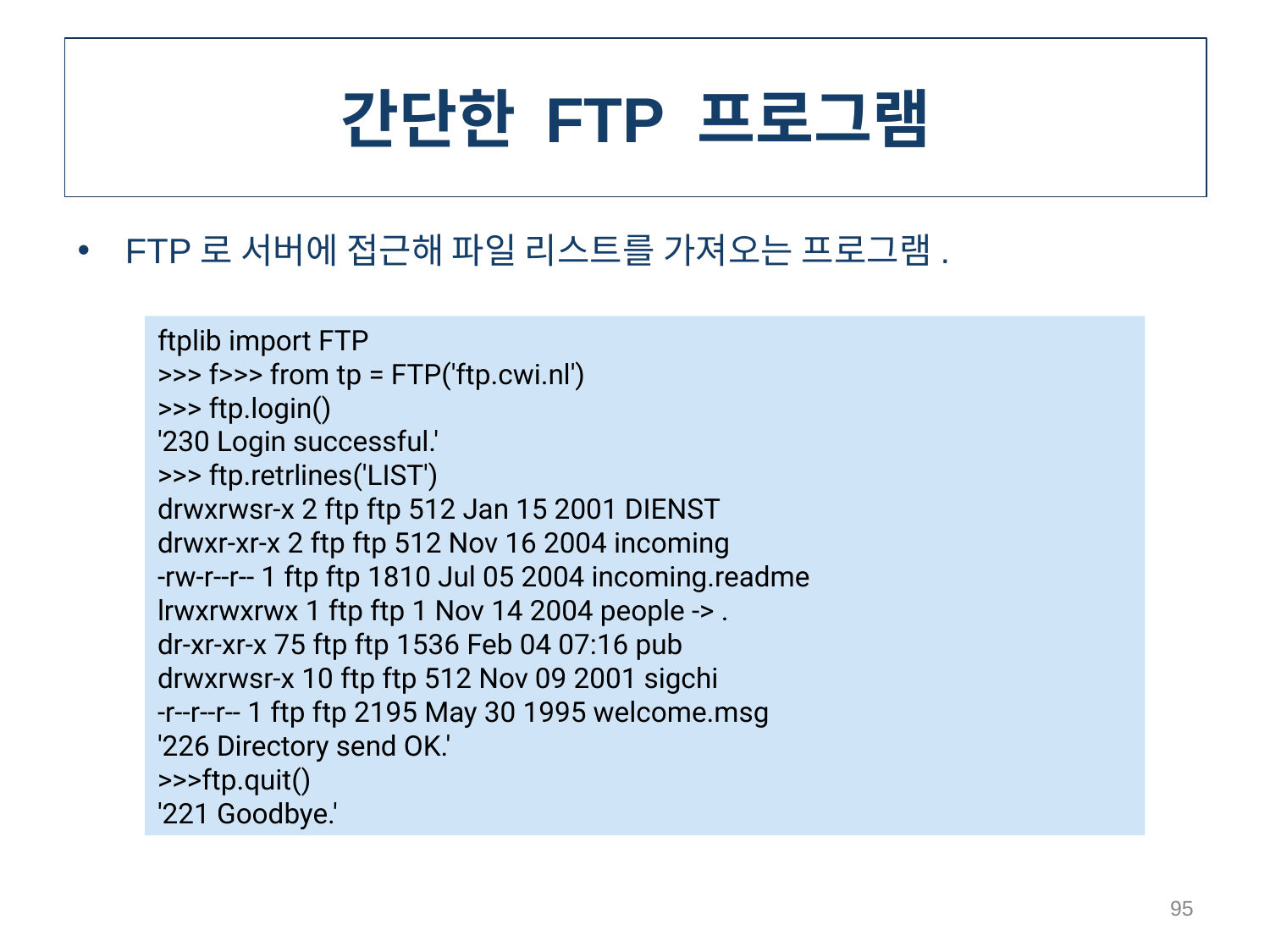

# 간단한 FTP 프로그램
FTP로 서버에 접근해 파일 리스트를 가져오는 프로그램.

ftplib import FTP
>>> f>>> from tp = FTP('ftp.cwi.nl')
>>> ftp.login()
'230 Login successful.'
>>> ftp.retrlines('LIST')
drwxrwsr-x 2 ftp ftp 512 Jan 15 2001 DIENST
drwxr-xr-x 2 ftp ftp 512 Nov 16 2004 incoming
-rw-r--r-- 1 ftp ftp 1810 Jul 05 2004 incoming.readme
lrwxrwxrwx 1 ftp ftp 1 Nov 14 2004 people -> .
dr-xr-xr-x 75 ftp ftp 1536 Feb 04 07:16 pub
drwxrwsr-x 10 ftp ftp 512 Nov 09 2001 sigchi
-r--r--r-- 1 ftp ftp 2195 May 30 1995 welcome.msg
'226 Directory send OK.'
>>>ftp.quit()
'221 Goodbye.'
95